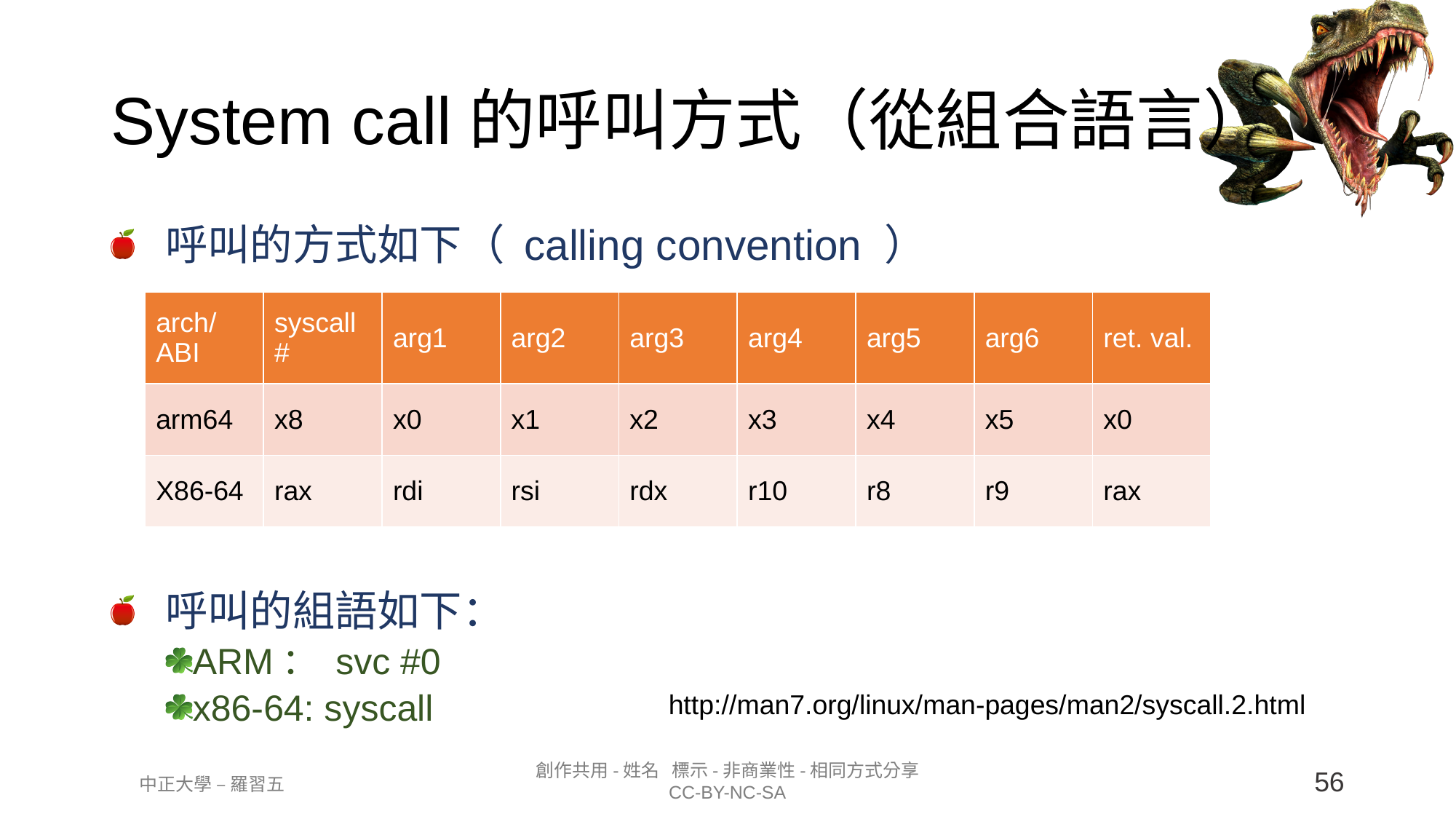

# System call的呼叫方式（從組合語言）
呼叫的方式如下（ calling convention ）

呼叫的組語如下：
ARM： svc #0
x86-64: syscall
| arch/ ABI | syscall# | arg1 | arg2 | arg3 | arg4 | arg5 | arg6 | ret. val. |
| --- | --- | --- | --- | --- | --- | --- | --- | --- |
| arm64 | x8 | x0 | x1 | x2 | x3 | x4 | x5 | x0 |
| X86-64 | rax | rdi | rsi | rdx | r10 | r8 | r9 | rax |
http://man7.org/linux/man-pages/man2/syscall.2.html